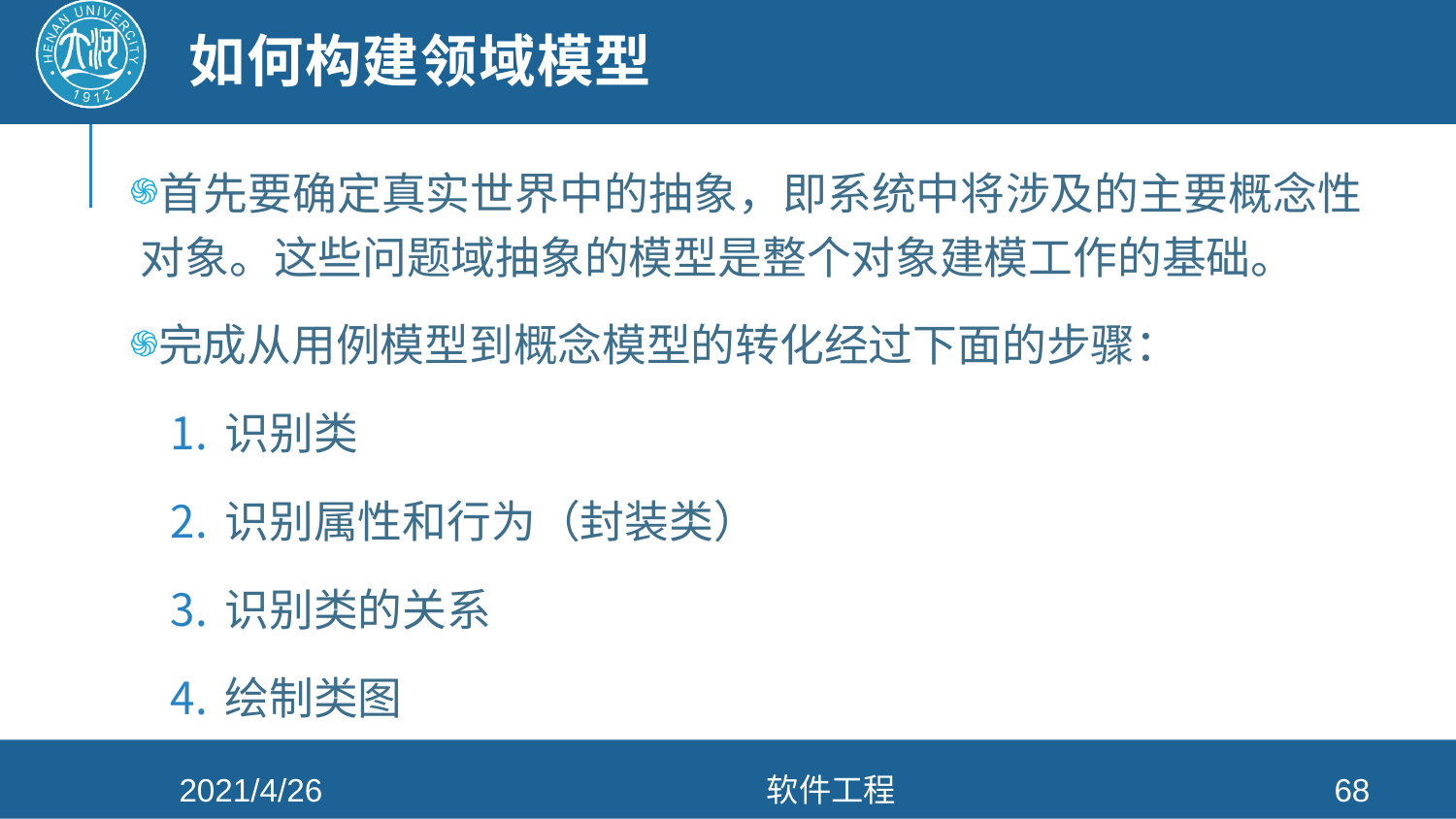

# 如何构建领域模型
首先要确定真实世界中的抽象，即系统中将涉及的主要概念性对象。这些问题域抽象的模型是整个对象建模工作的基础。
完成从用例模型到概念模型的转化经过下面的步骤：
识别类
识别属性和行为（封装类）
识别类的关系
绘制类图
2021/4/26
软件工程
68